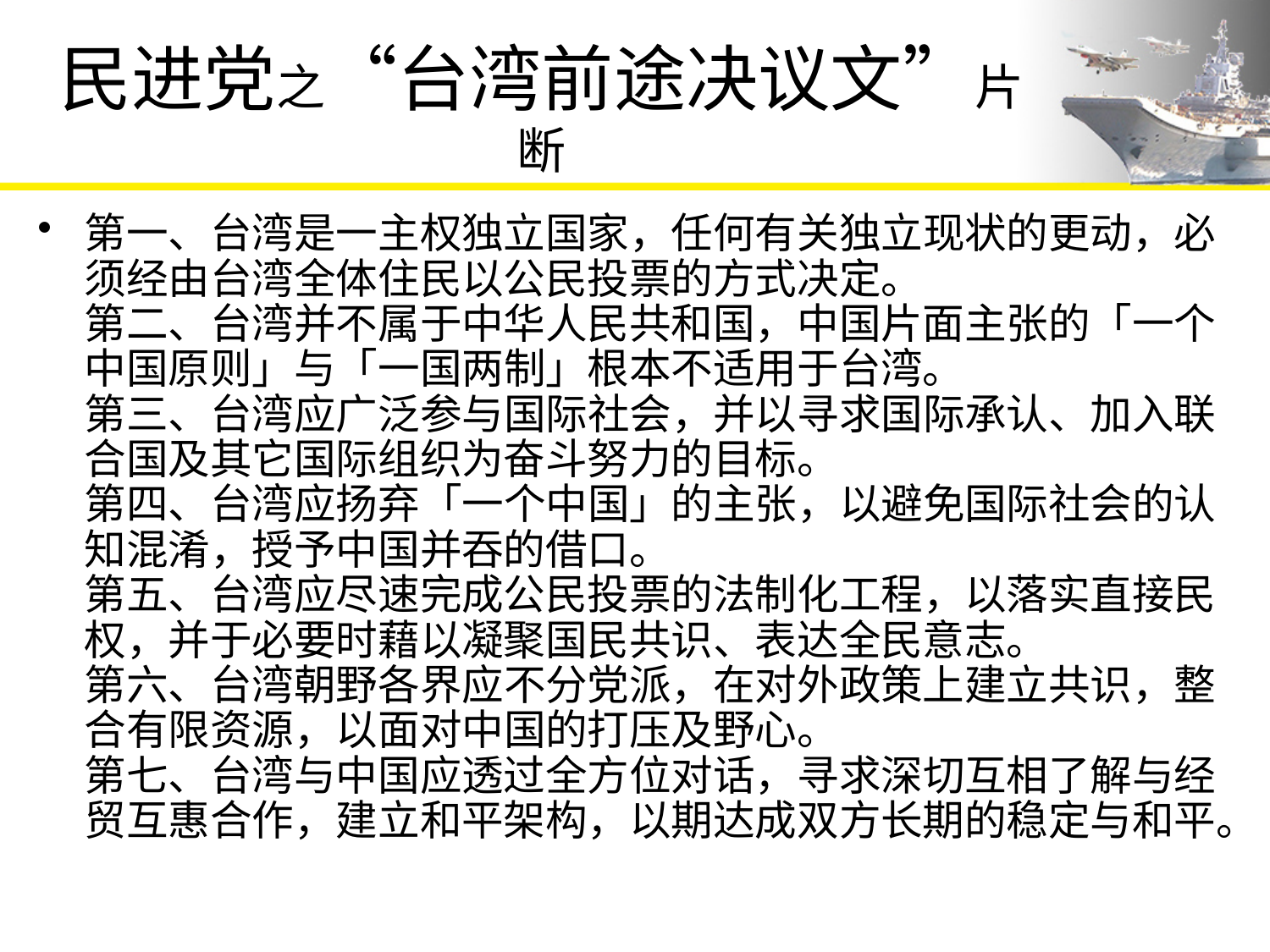

# 民进党之“台湾前途决议文”片断
第一、台湾是一主权独立国家，任何有关独立现状的更动，必须经由台湾全体住民以公民投票的方式决定。
第二、台湾并不属于中华人民共和国，中国片面主张的「一个中国原则」与「一国两制」根本不适用于台湾。
第三、台湾应广泛参与国际社会，并以寻求国际承认、加入联合国及其它国际组织为奋斗努力的目标。
第四、台湾应扬弃「一个中国」的主张，以避免国际社会的认知混淆，授予中国并吞的借口。
第五、台湾应尽速完成公民投票的法制化工程，以落实直接民权，并于必要时藉以凝聚国民共识、表达全民意志。
第六、台湾朝野各界应不分党派，在对外政策上建立共识，整合有限资源，以面对中国的打压及野心。
第七、台湾与中国应透过全方位对话，寻求深切互相了解与经贸互惠合作，建立和平架构，以期达成双方长期的稳定与和平。